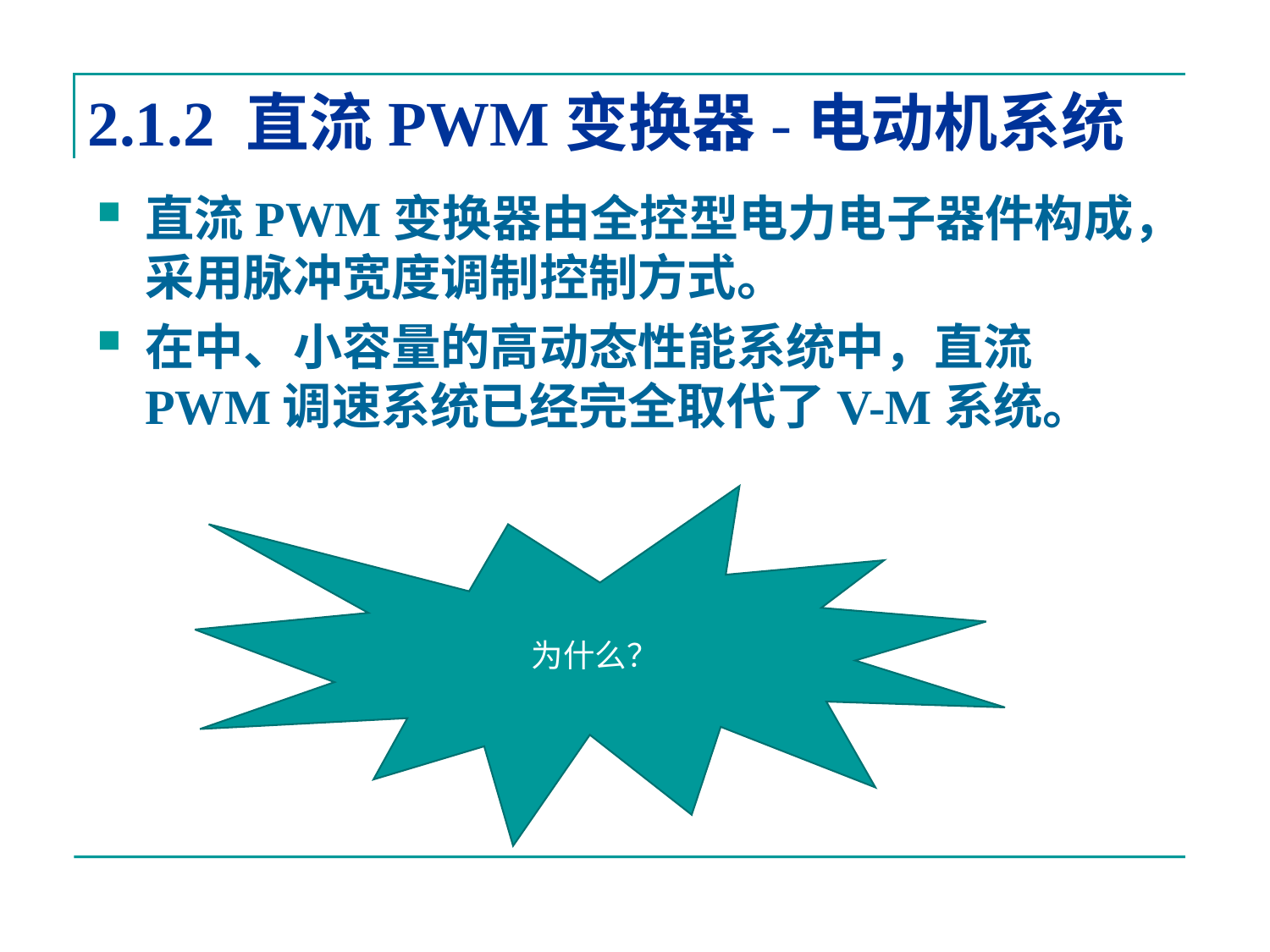

# 2.1.2 直流PWM变换器-电动机系统
直流PWM变换器由全控型电力电子器件构成，采用脉冲宽度调制控制方式。
在中、小容量的高动态性能系统中，直流PWM调速系统已经完全取代了V-M系统。

为什么？